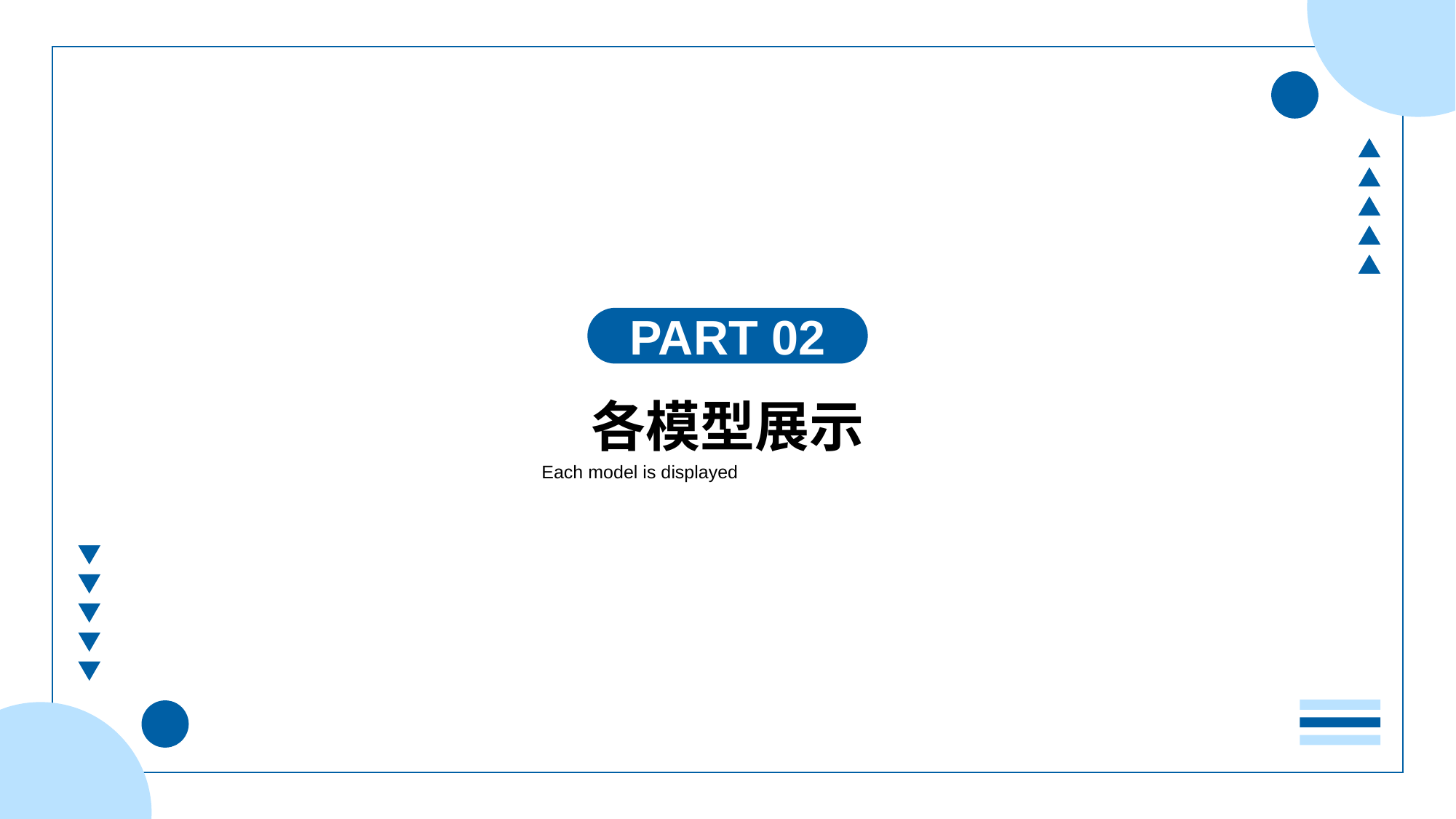

PART 02
各模型展示
Each model is displayed